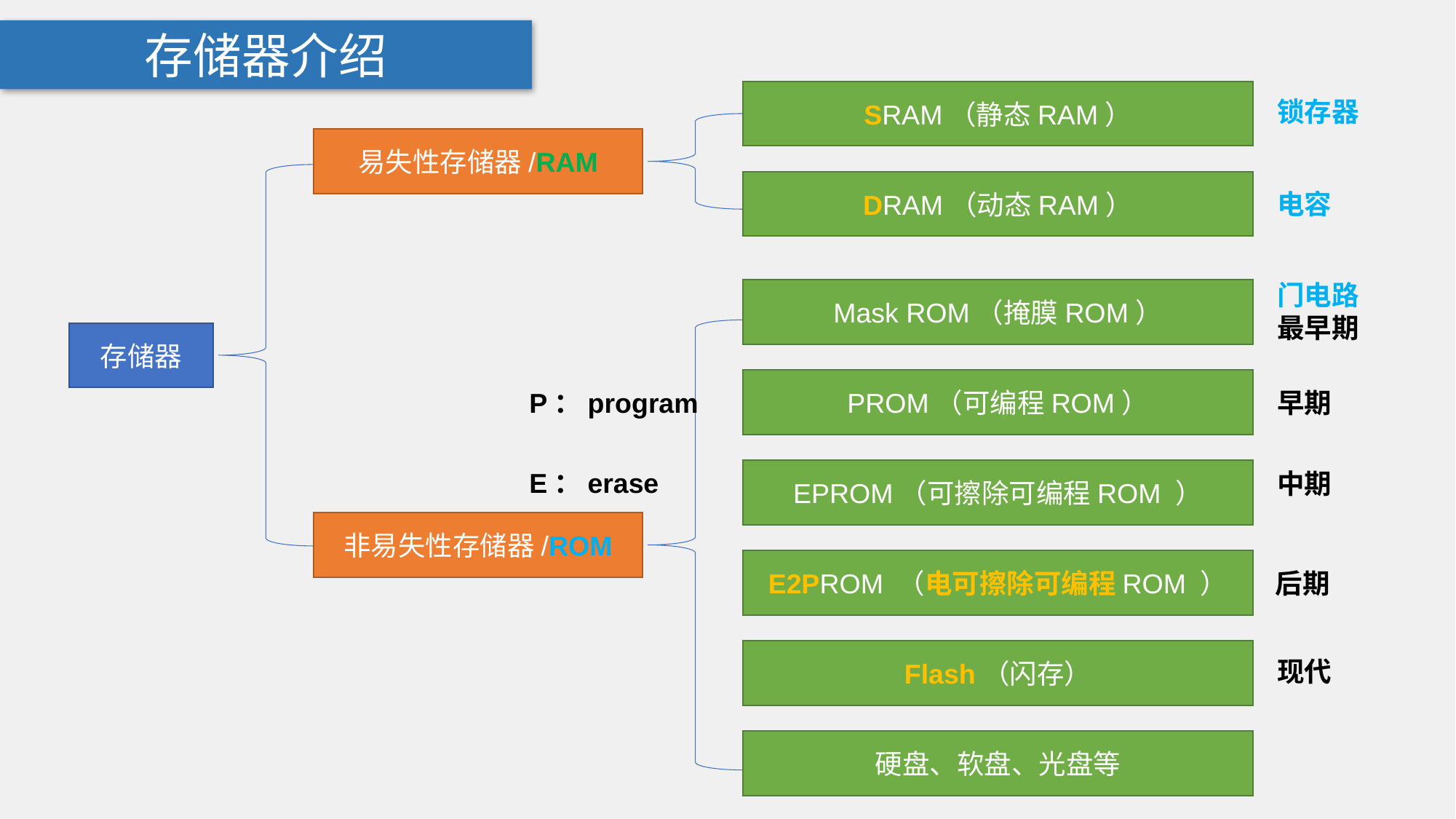

存储器介绍
SRAM（静态RAM）
锁存器

易失性存储器/RAM

DRAM（动态RAM）
电容
门电路
最早期
Mask ROM（掩膜ROM）

存储器
PROM（可编程ROM）
P：program
早期
E：erase
EPROM（可擦除可编程ROM ）
中期
非易失性存储器/ROM
E2PROM （电可擦除可编程ROM ）
后期
Flash（闪存）
现代
硬盘、软盘、光盘等